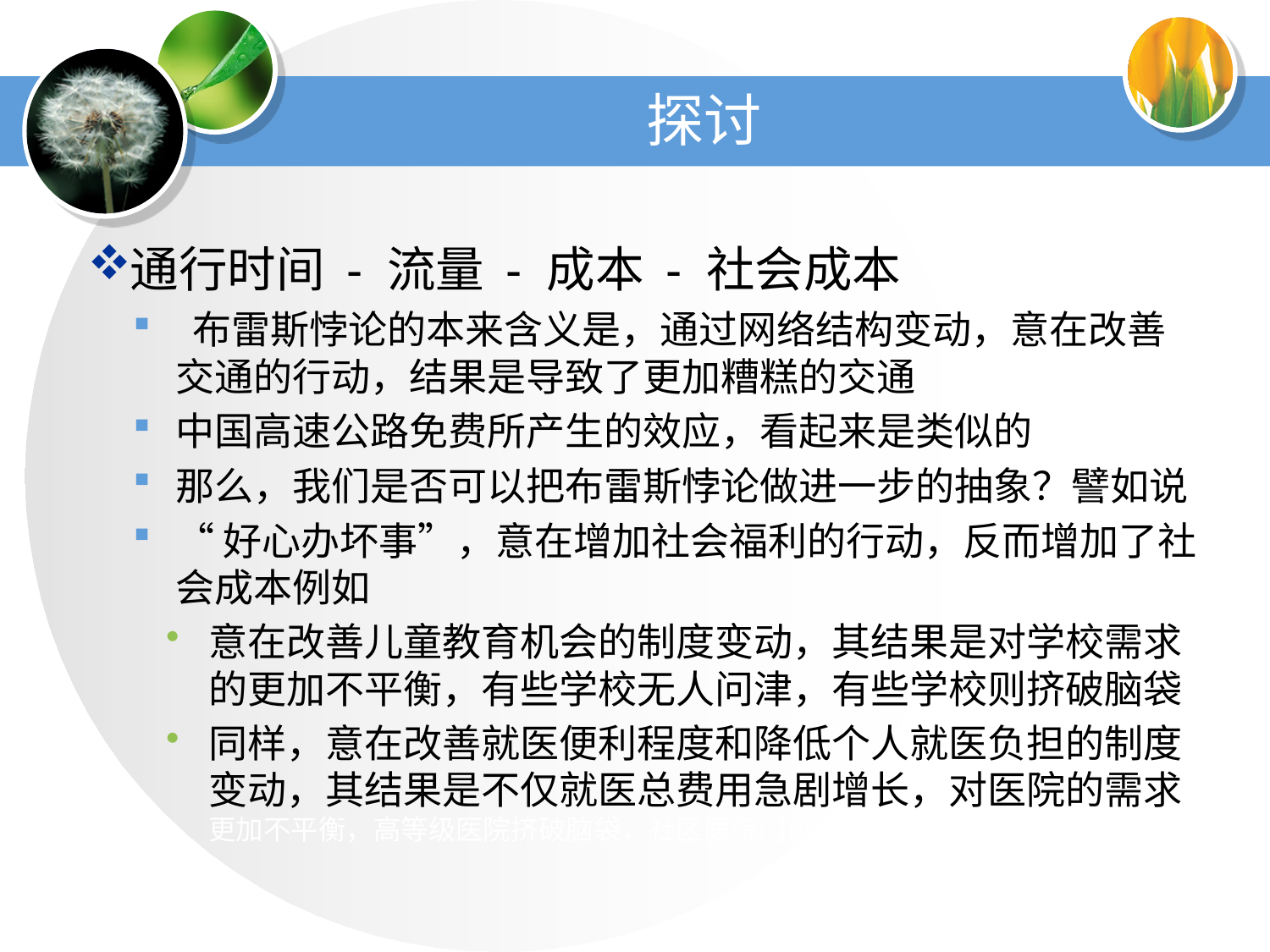

# 探讨
通行时间 - 流量 - 成本 - 社会成本
 布雷斯悖论的本来含义是，通过网络结构变动，意在改善交通的行动，结果是导致了更加糟糕的交通
中国高速公路免费所产生的效应，看起来是类似的
那么，我们是否可以把布雷斯悖论做进一步的抽象？譬如说
“好心办坏事”，意在增加社会福利的行动，反而增加了社会成本例如
意在改善儿童教育机会的制度变动，其结果是对学校需求的更加不平衡，有些学校无人问津，有些学校则挤破脑袋
同样，意在改善就医便利程度和降低个人就医负担的制度变动，其结果是不仅就医总费用急剧增长，对医院的需求更加不平衡，高等级医院挤破脑袋，社区医院门可罗雀